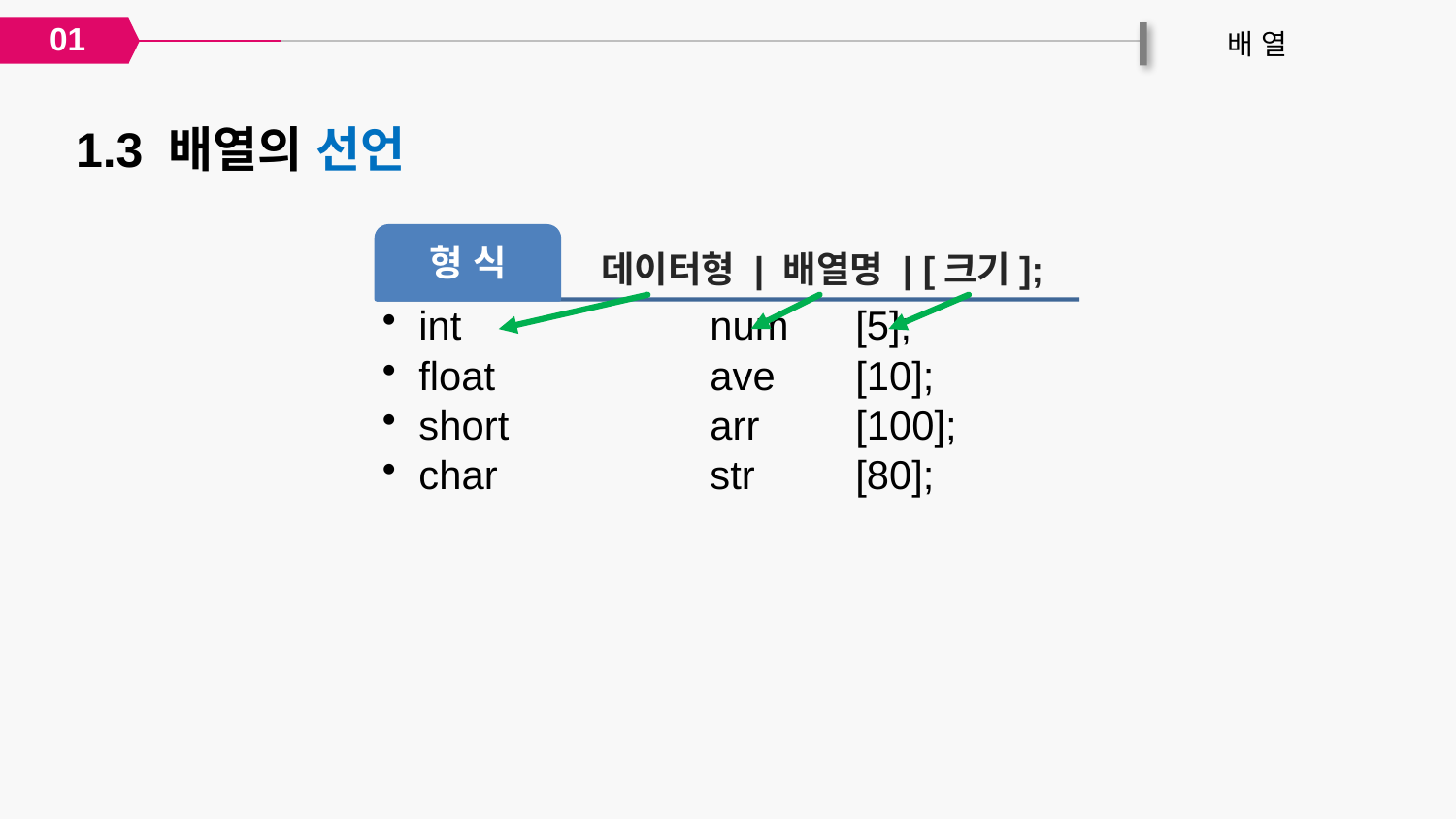

01

배 열

1.3 배열의 선언
  데이터형 | 배열명 | [크기];
형 식
int		num	[5];
float		ave	[10];
short		arr	[100];
char		str	[80];